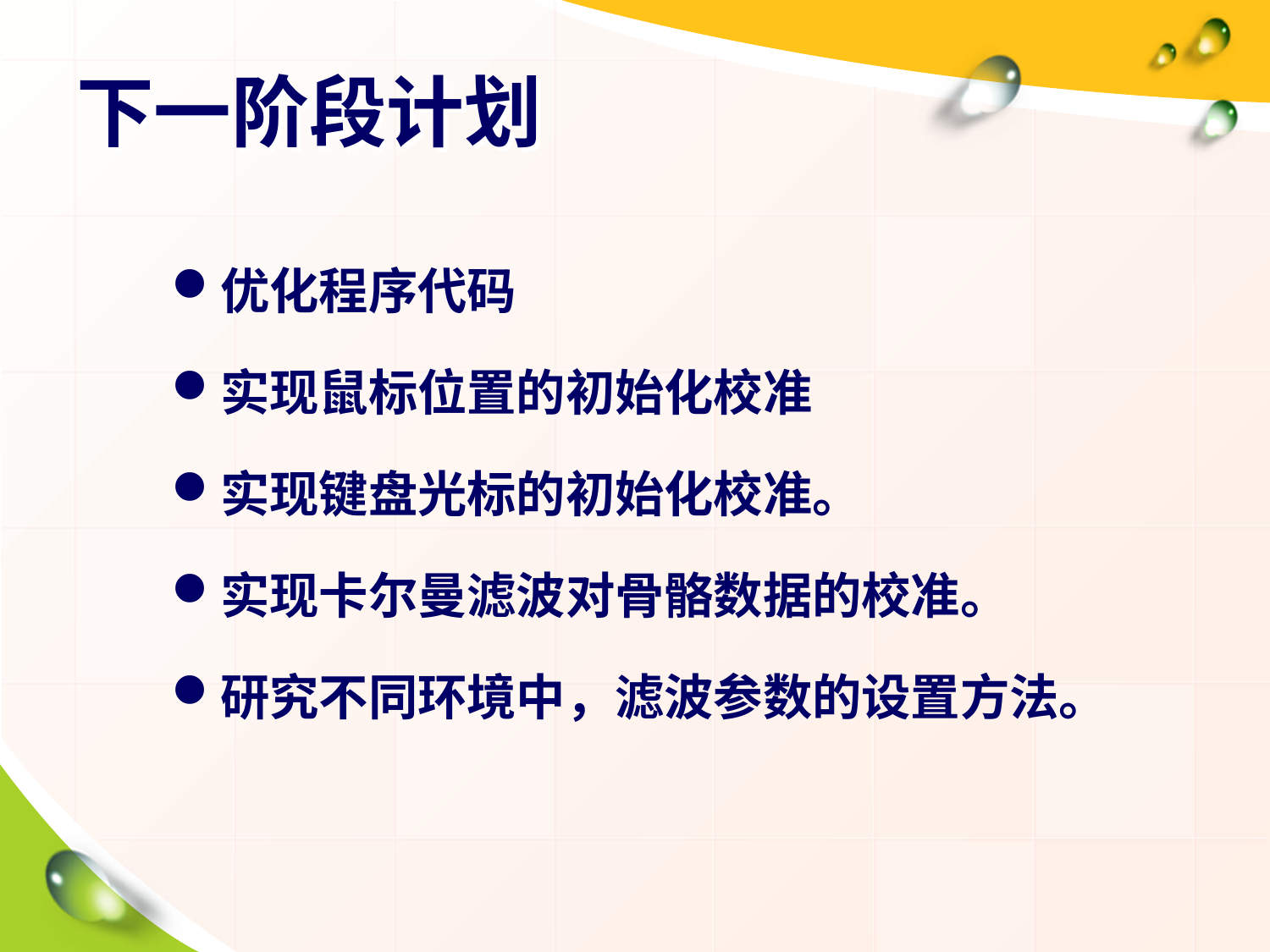

# 下一阶段计划
优化程序代码
实现鼠标位置的初始化校准
实现键盘光标的初始化校准。
实现卡尔曼滤波对骨骼数据的校准。
研究不同环境中，滤波参数的设置方法。